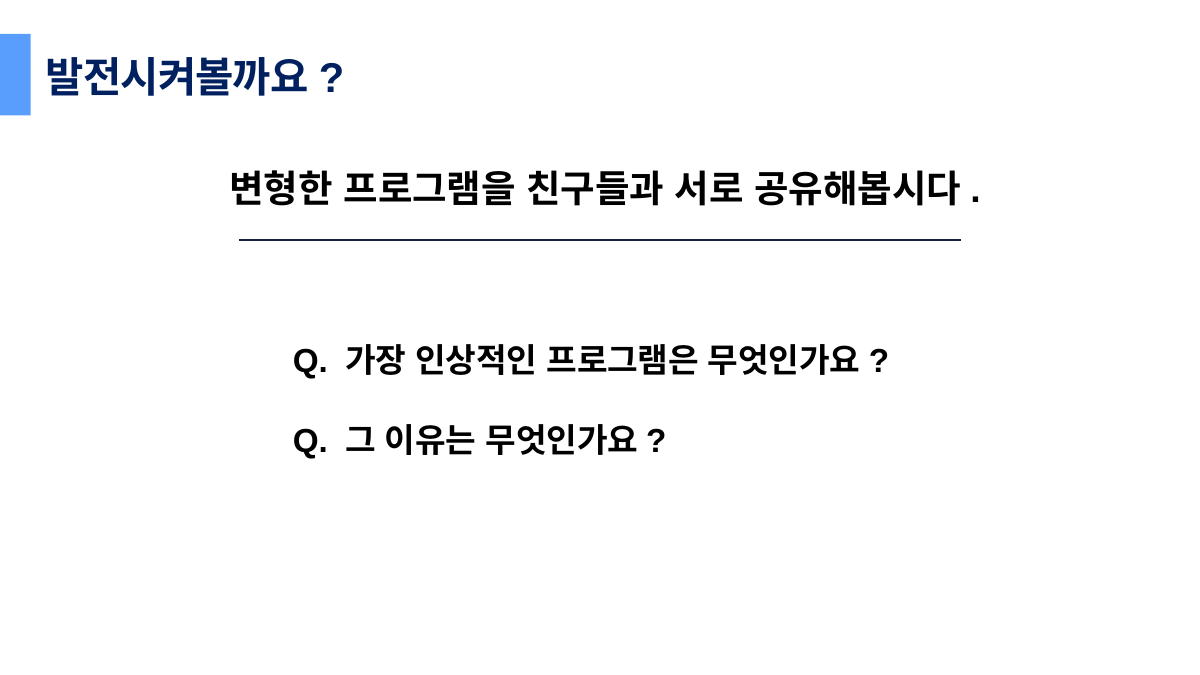

발전시켜볼까요?
변형한 프로그램을 친구들과 서로 공유해봅시다.
Q. 가장 인상적인 프로그램은 무엇인가요?

Q. 그 이유는 무엇인가요?